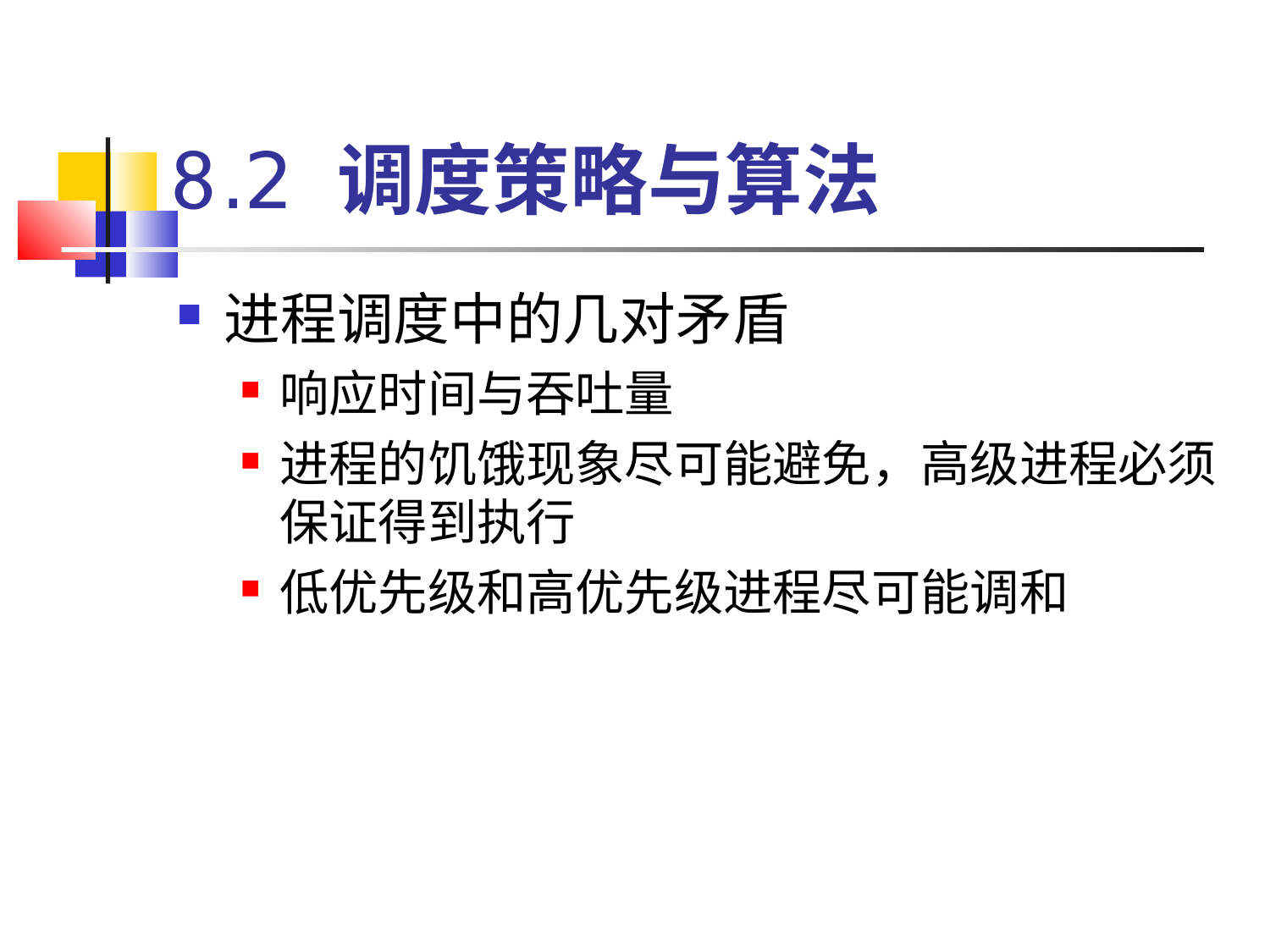

8.2 调度策略与算法
进程调度中的几对矛盾
响应时间与吞吐量
进程的饥饿现象尽可能避免，高级进程必须保证得到执行
低优先级和高优先级进程尽可能调和